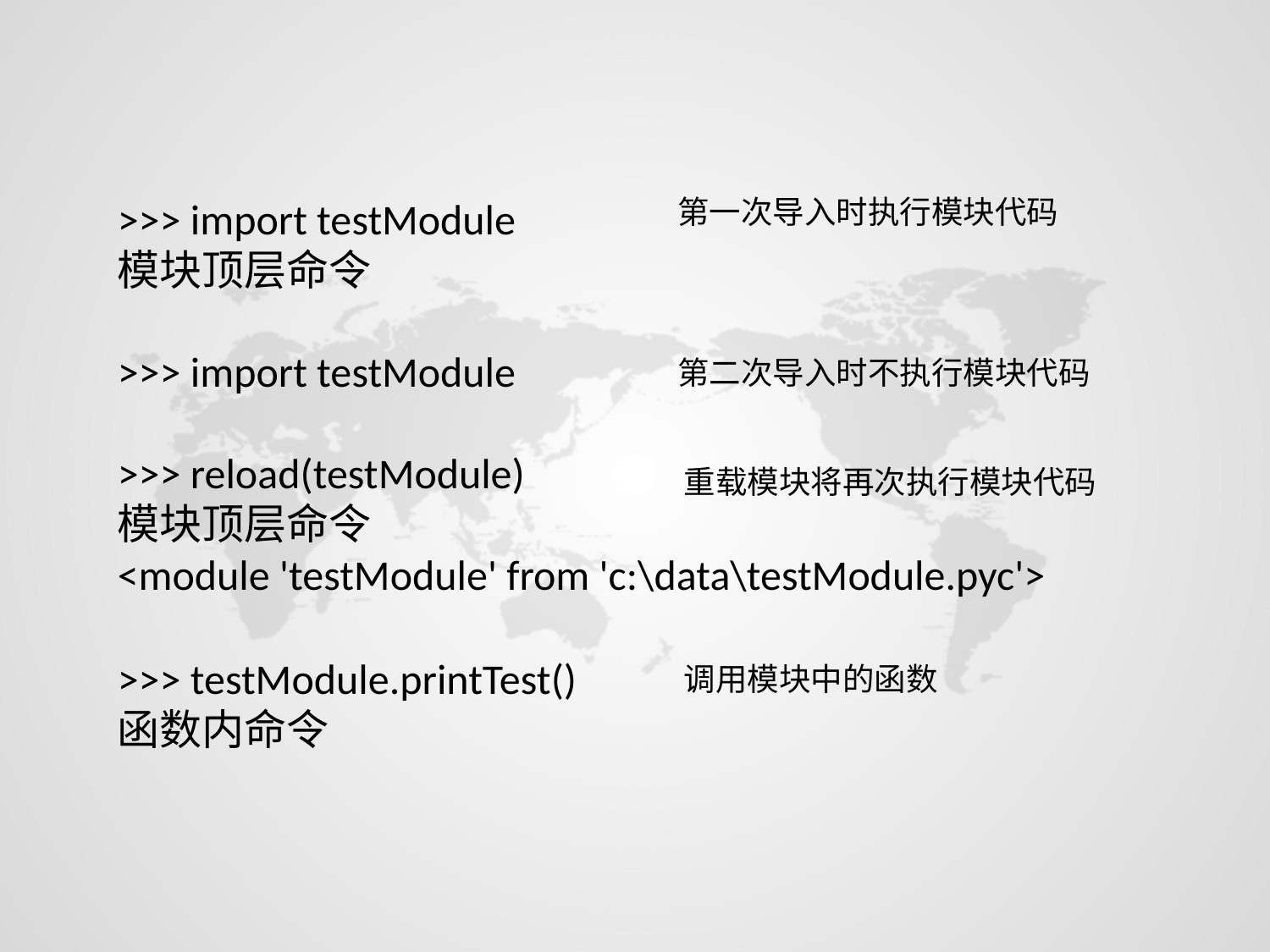

>>> import testModule
模块顶层命令

>>> import testModule

>>> reload(testModule)
模块顶层命令
<module 'testModule' from 'c:\data\testModule.pyc'>
第一次导入时执行模块代码
第二次导入时不执行模块代码
重载模块将再次执行模块代码
>>> testModule.printTest()
函数内命令
调用模块中的函数